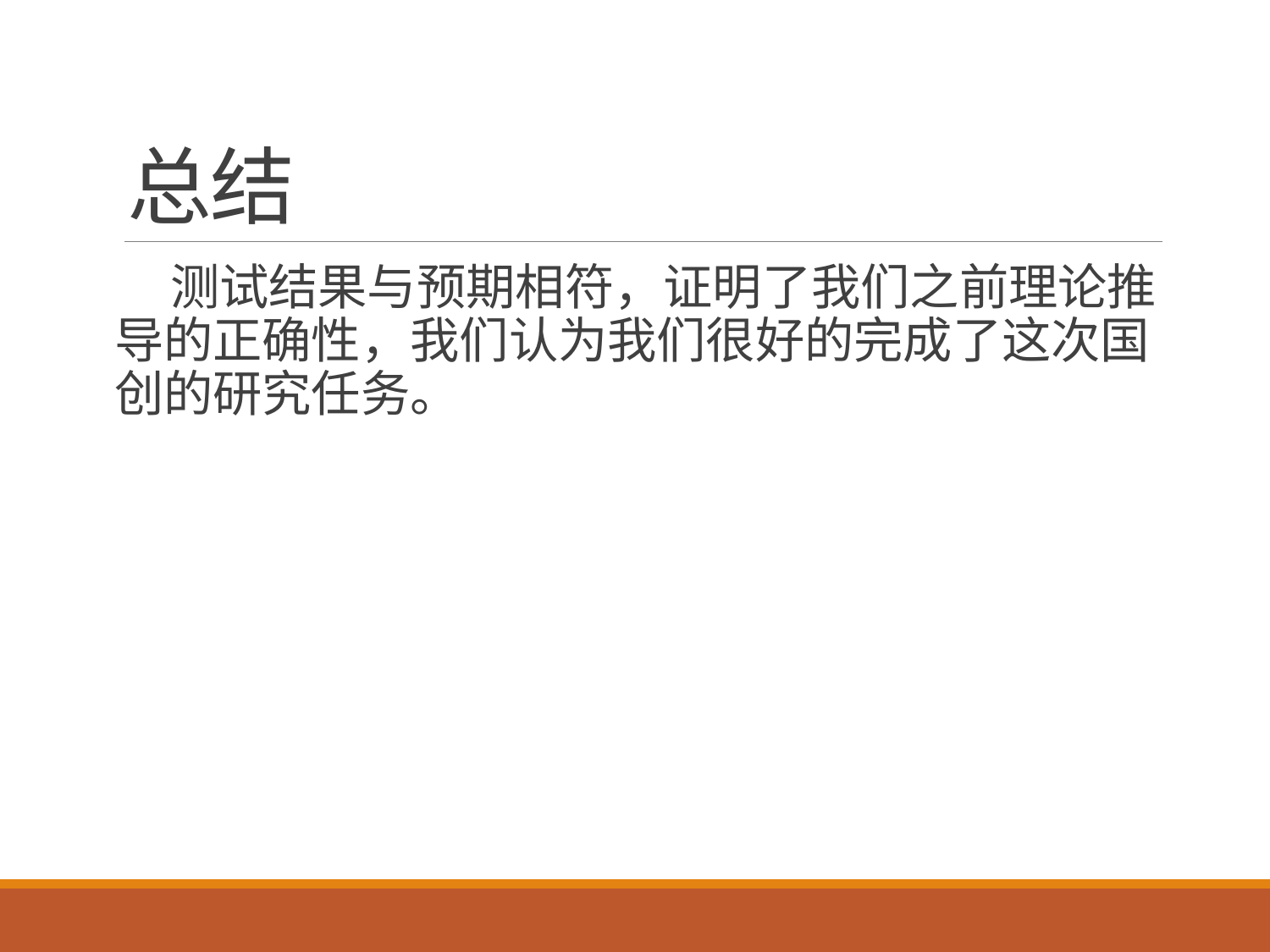

# 总结
    测试结果与预期相符，证明了我们之前理论推导的正确性，我们认为我们很好的完成了这次国创的研究任务。